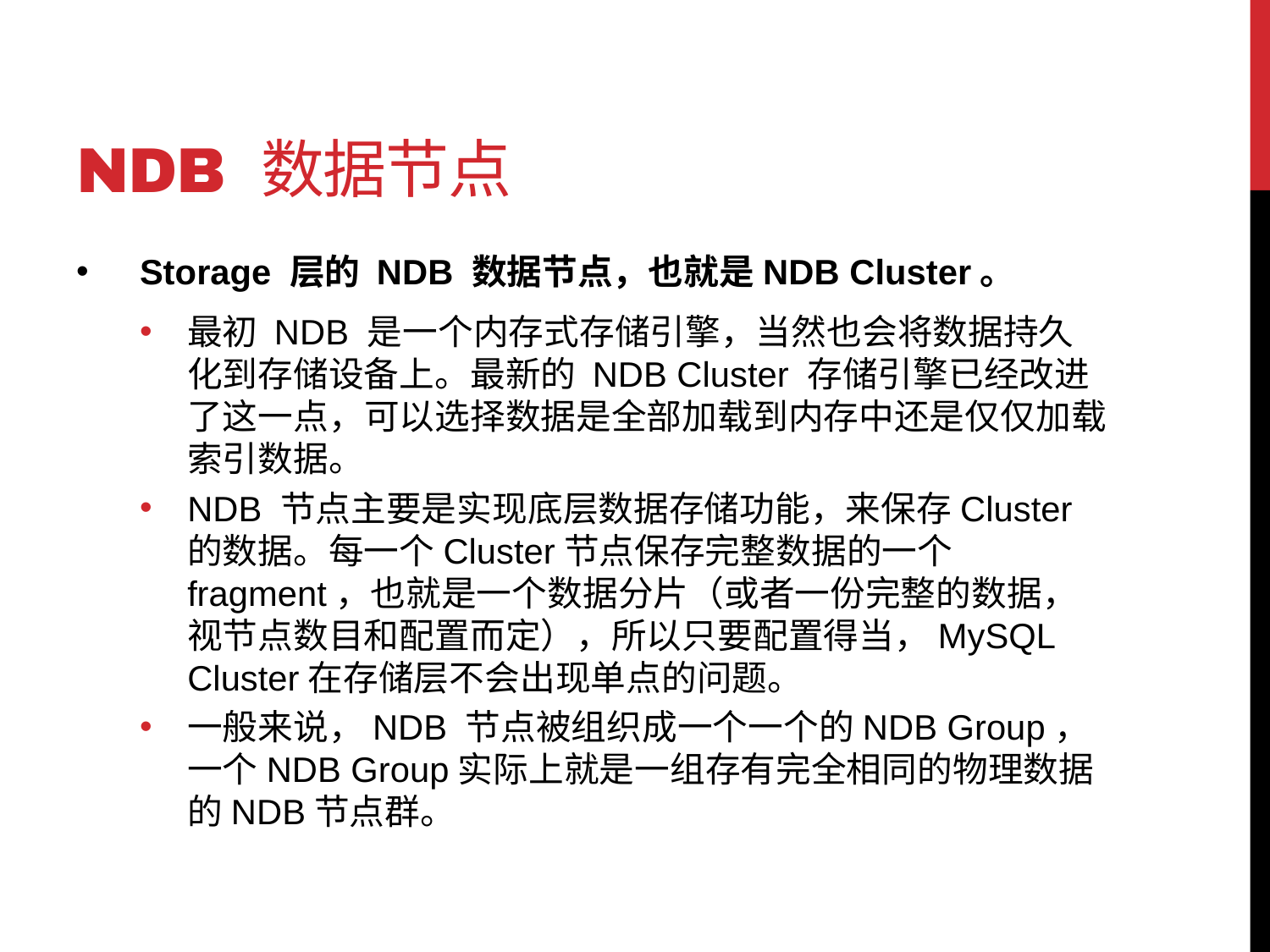

# NDB 数据节点
Storage 层的 NDB 数据节点，也就是NDB Cluster。
最初 NDB 是一个内存式存储引擎，当然也会将数据持久化到存储设备上。最新的 NDB Cluster 存储引擎已经改进了这一点，可以选择数据是全部加载到内存中还是仅仅加载索引数据。
NDB 节点主要是实现底层数据存储功能，来保存Cluster的数据。每一个Cluster节点保存完整数据的一个fragment，也就是一个数据分片（或者一份完整的数据，视节点数目和配置而定），所以只要配置得当，MySQL Cluster在存储层不会出现单点的问题。
一般来说，NDB 节点被组织成一个一个的NDB Group，一个NDB Group实际上就是一组存有完全相同的物理数据的NDB节点群。